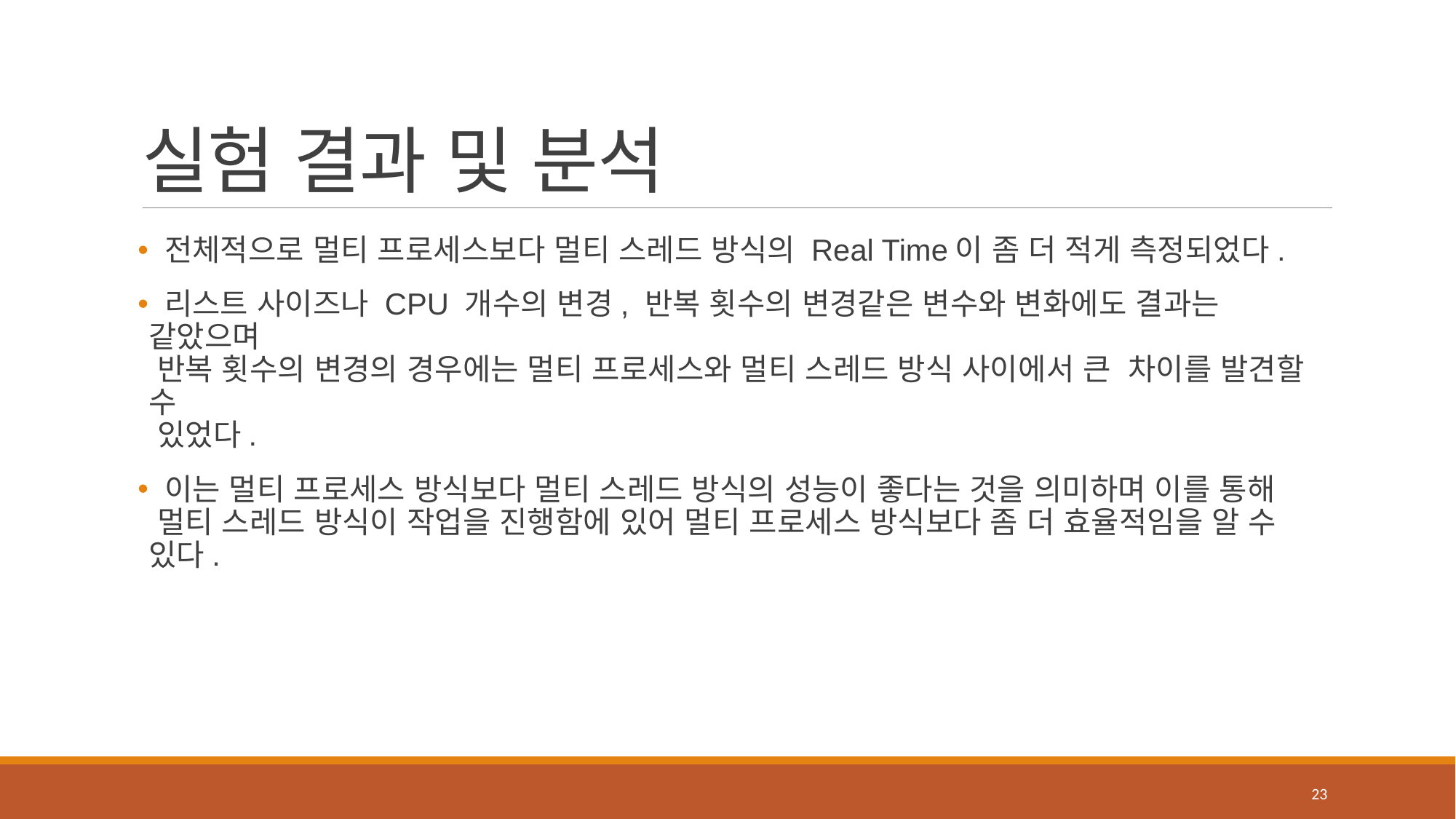

# 실험 결과 및 분석
 전체적으로 멀티 프로세스보다 멀티 스레드 방식의 Real Time이 좀 더 적게 측정되었다.
 리스트 사이즈나 CPU 개수의 변경, 반복 횟수의 변경같은 변수와 변화에도 결과는  같았으며
 반복 횟수의 변경의 경우에는 멀티 프로세스와 멀티 스레드 방식 사이에서 큰  차이를 발견할 수
 있었다.
 이는 멀티 프로세스 방식보다 멀티 스레드 방식의 성능이 좋다는 것을 의미하며 이를 통해
 멀티 스레드 방식이 작업을 진행함에 있어 멀티 프로세스 방식보다 좀 더 효율적임을 알 수 있다.
23